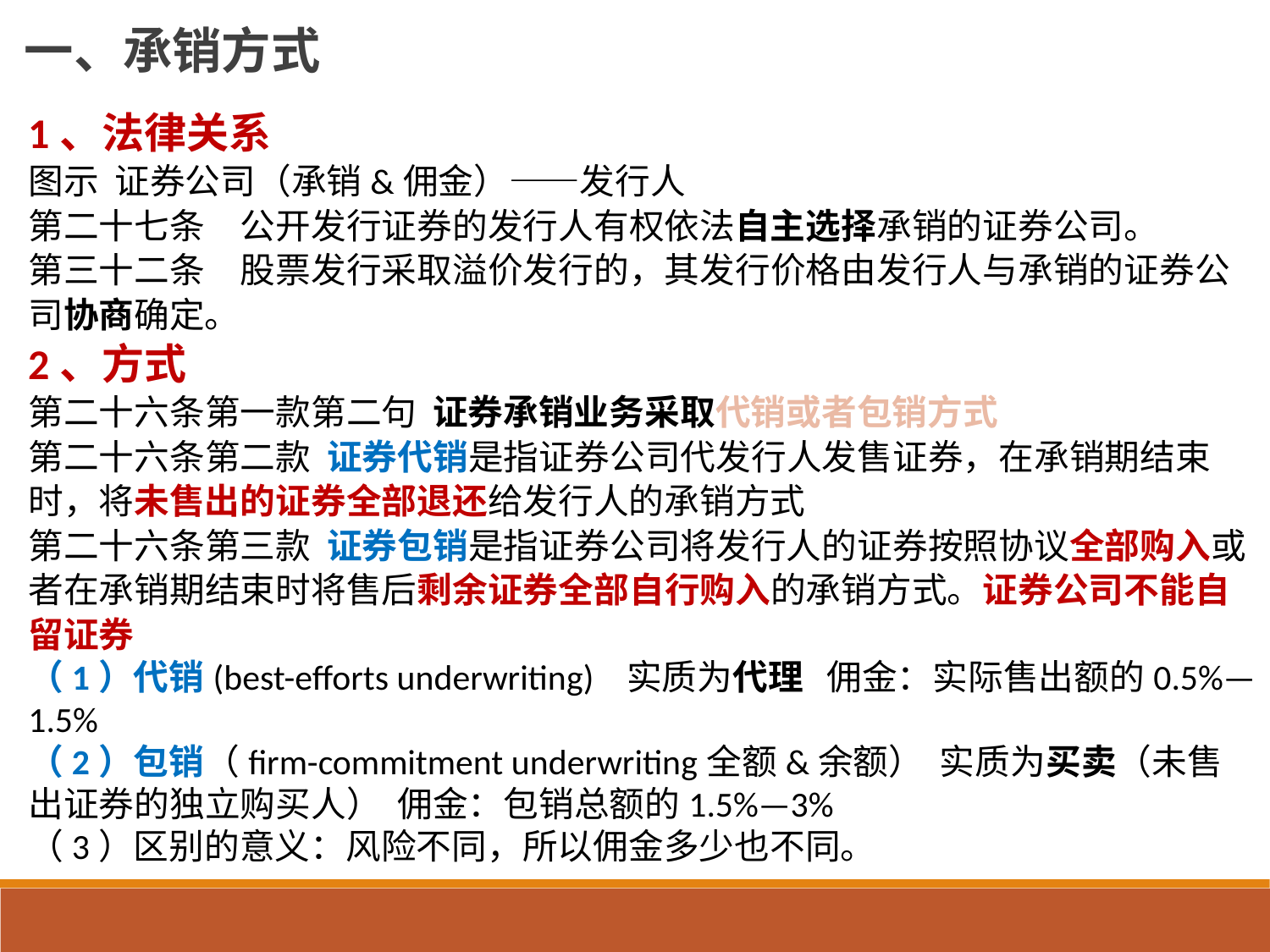

一、承销方式
1、法律关系
图示  证券公司（承销&佣金）——发行人
第二十七条　公开发行证券的发行人有权依法自主选择承销的证券公司。
第三十二条　股票发行采取溢价发行的，其发行价格由发行人与承销的证券公司协商确定。
2、方式
第二十六条第一款第二句  证券承销业务采取代销或者包销方式
第二十六条第二款  证券代销是指证券公司代发行人发售证券，在承销期结束时，将未售出的证券全部退还给发行人的承销方式
第二十六条第三款  证券包销是指证券公司将发行人的证券按照协议全部购入或者在承销期结束时将售后剩余证券全部自行购入的承销方式。证券公司不能自留证券
（1）代销(best-efforts underwriting)   实质为代理   佣金：实际售出额的0.5%—1.5%
（2）包销（firm-commitment underwriting全额&余额）  实质为买卖（未售出证券的独立购买人）  佣金：包销总额的1.5%—3%
（3）区别的意义：风险不同，所以佣金多少也不同。